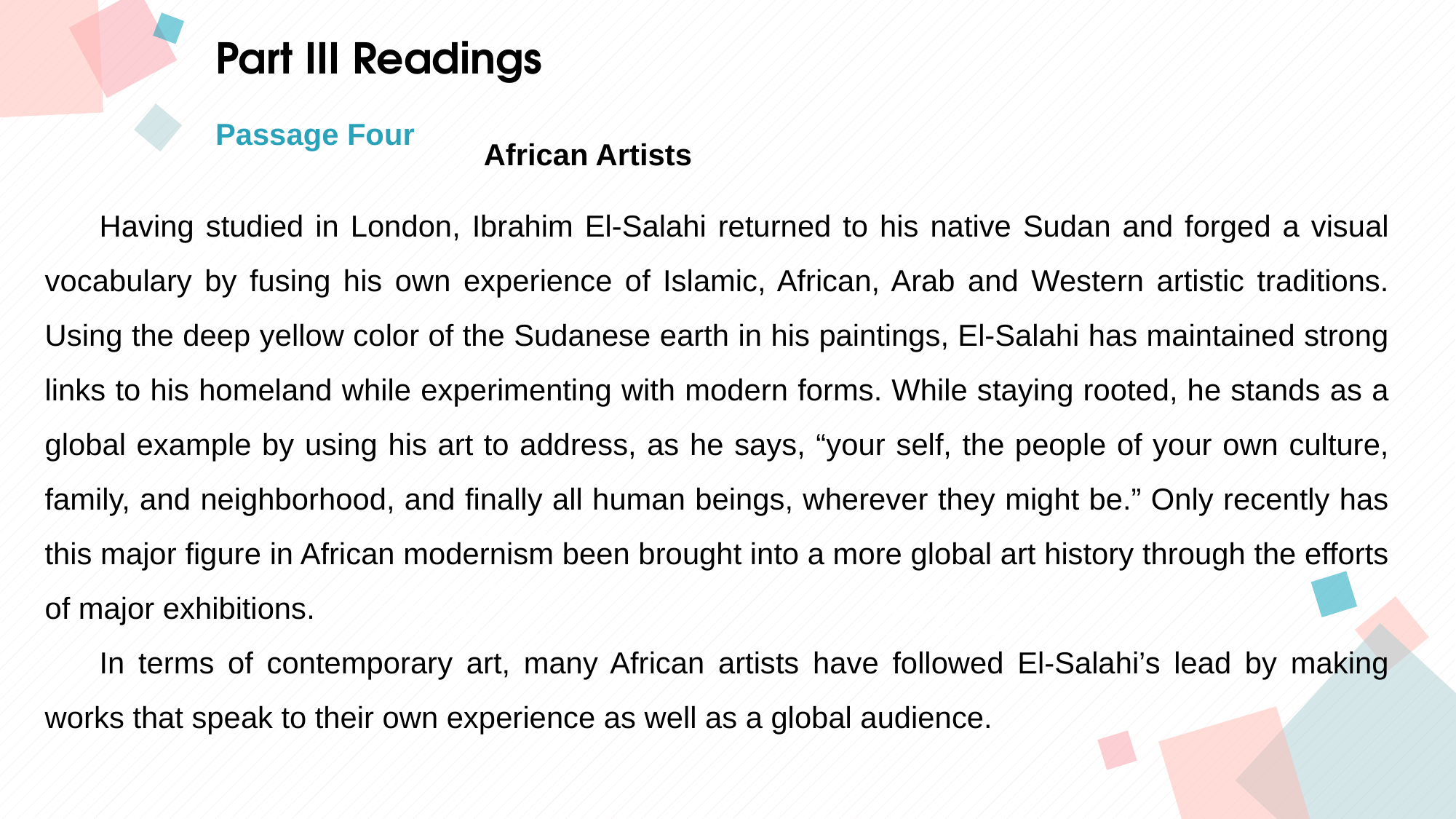

Part III Readings
Passage Four

African Artists
Having studied in London, Ibrahim El-Salahi returned to his native Sudan and forged a visual vocabulary by fusing his own experience of Islamic, African, Arab and Western artistic traditions. Using the deep yellow color of the Sudanese earth in his paintings, El-Salahi has maintained strong links to his homeland while experimenting with modern forms. While staying rooted, he stands as a global example by using his art to address, as he says, “your self, the people of your own culture, family, and neighborhood, and finally all human beings, wherever they might be.” Only recently has this major figure in African modernism been brought into a more global art history through the efforts of major exhibitions.
In terms of contemporary art, many African artists have followed El-Salahi’s lead by making works that speak to their own experience as well as a global audience.
点击此处添加标题
点击此处添加标题
标题数字等都可以通过点击和重新输入进行更改，顶部“开始”面板中可以对字体、字号、颜色等进行修改。建议正文8-14号字，1.3倍字间距。
标题数字等都可以通过点击和重新输入进行更改，顶部“开始”面板中可以对字体、字号、颜色等进行修改。建议正文8-14号字，1.3倍字间距。
标题数字等都可以通过点击和重新输入进行更改，顶部“开始”面板中可以对字体、字号、颜色等进行修改。建议正文8-14号字，1.3倍字间距。
点击此处添加标题
标题数字等都可以通过点击和重新输入进行更改，顶部“开始”面板中可以对字体、字号、颜色等进行修改。建议正文8-14号字，1.3倍字间距。
标题数字等都可以通过点击和重新输入进行更改，顶部“开始”面板中可以对字体、字号、颜色等进行修改。建议正文8-14号字，1.3倍字间距。